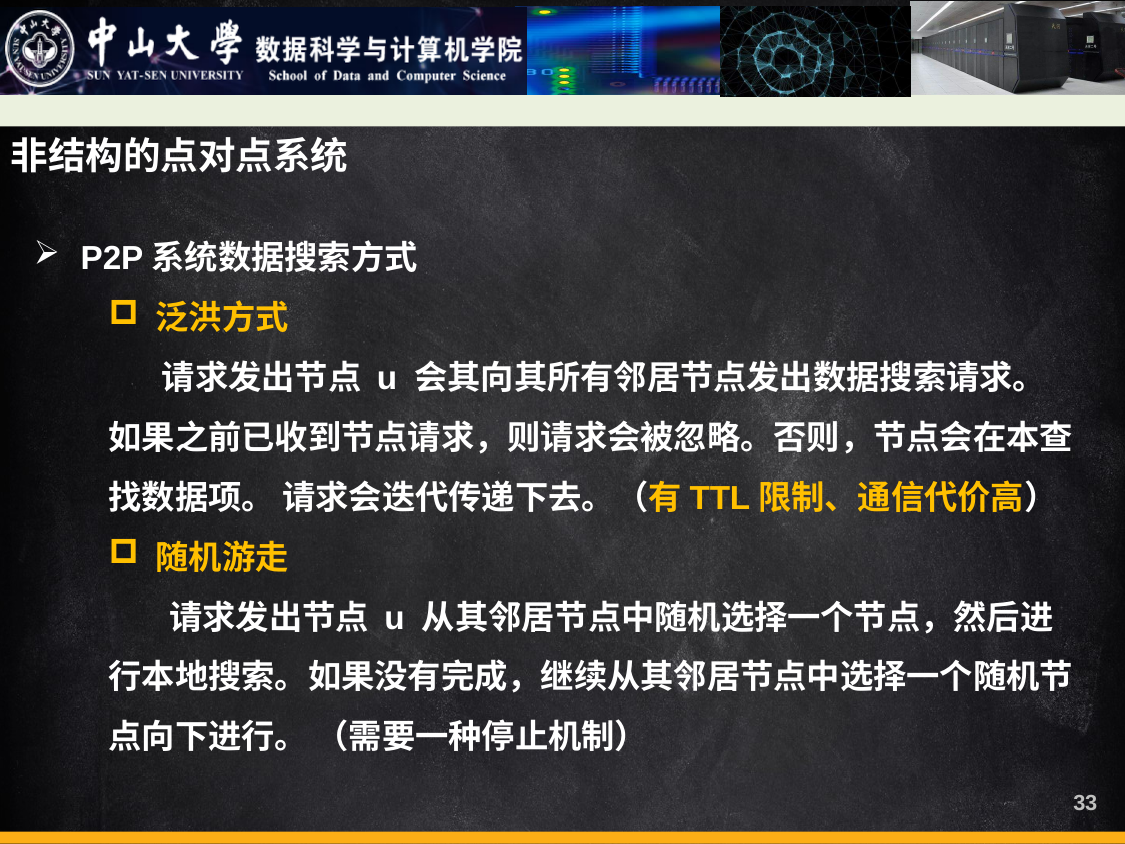

非结构的点对点系统
P2P系统数据搜索方式
泛洪方式
      请求发出节点 u 会其向其所有邻居节点发出数据搜索请求。 如果之前已收到节点请求，则请求会被忽略。否则，节点会在本查找数据项。 请求会迭代传递下去。（有TTL限制、通信代价高）
随机游走
       请求发出节点 u 从其邻居节点中随机选择一个节点，然后进行本地搜索。如果没有完成，继续从其邻居节点中选择一个随机节点向下进行。 （需要一种停止机制）